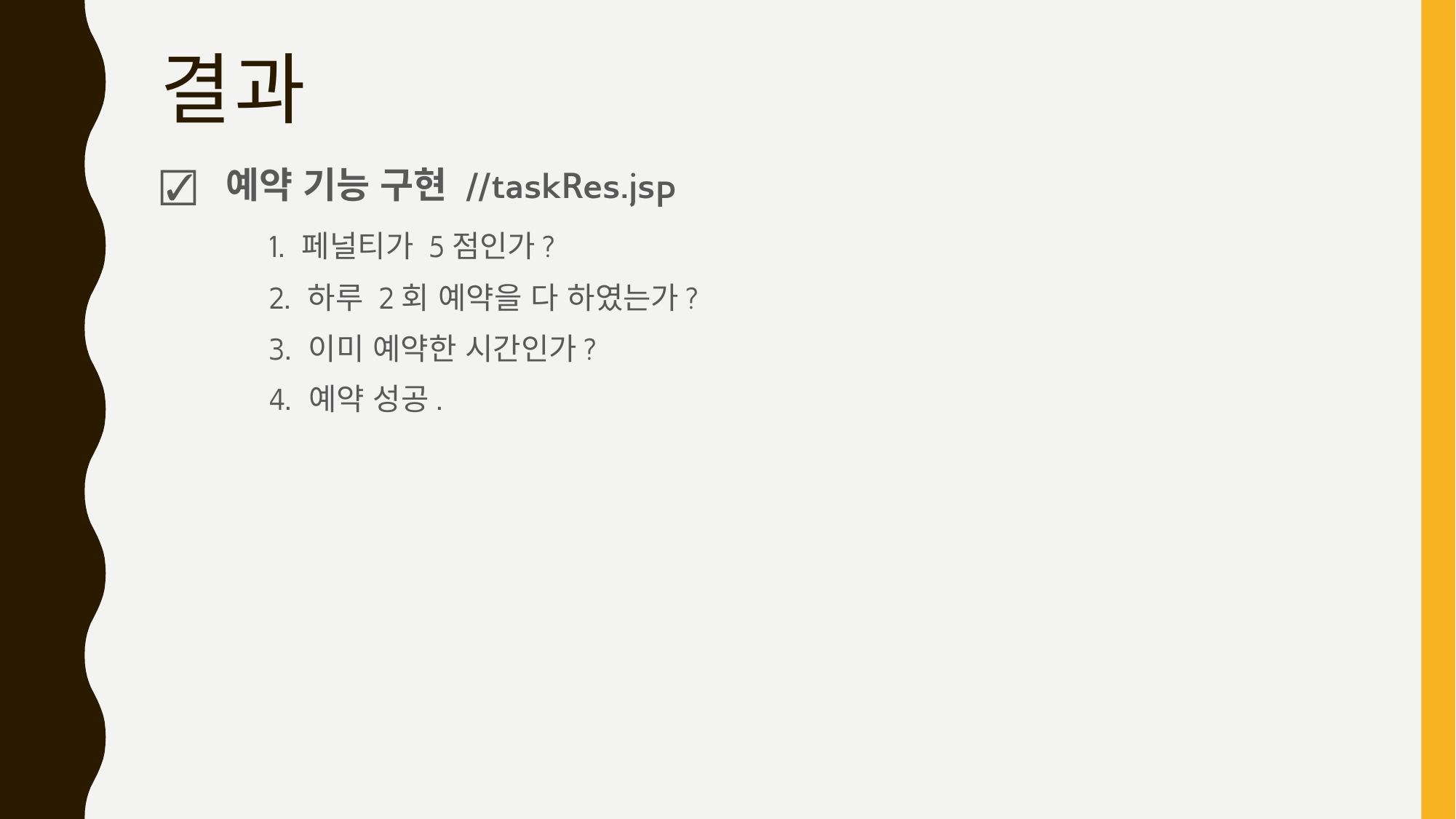

# 결과
☑️  예약 기능 구현 //taskRes.jsp
	1. 페널티가 5점인가?
	2. 하루 2회 예약을 다 하였는가?
	3. 이미 예약한 시간인가?
	4. 예약 성공.